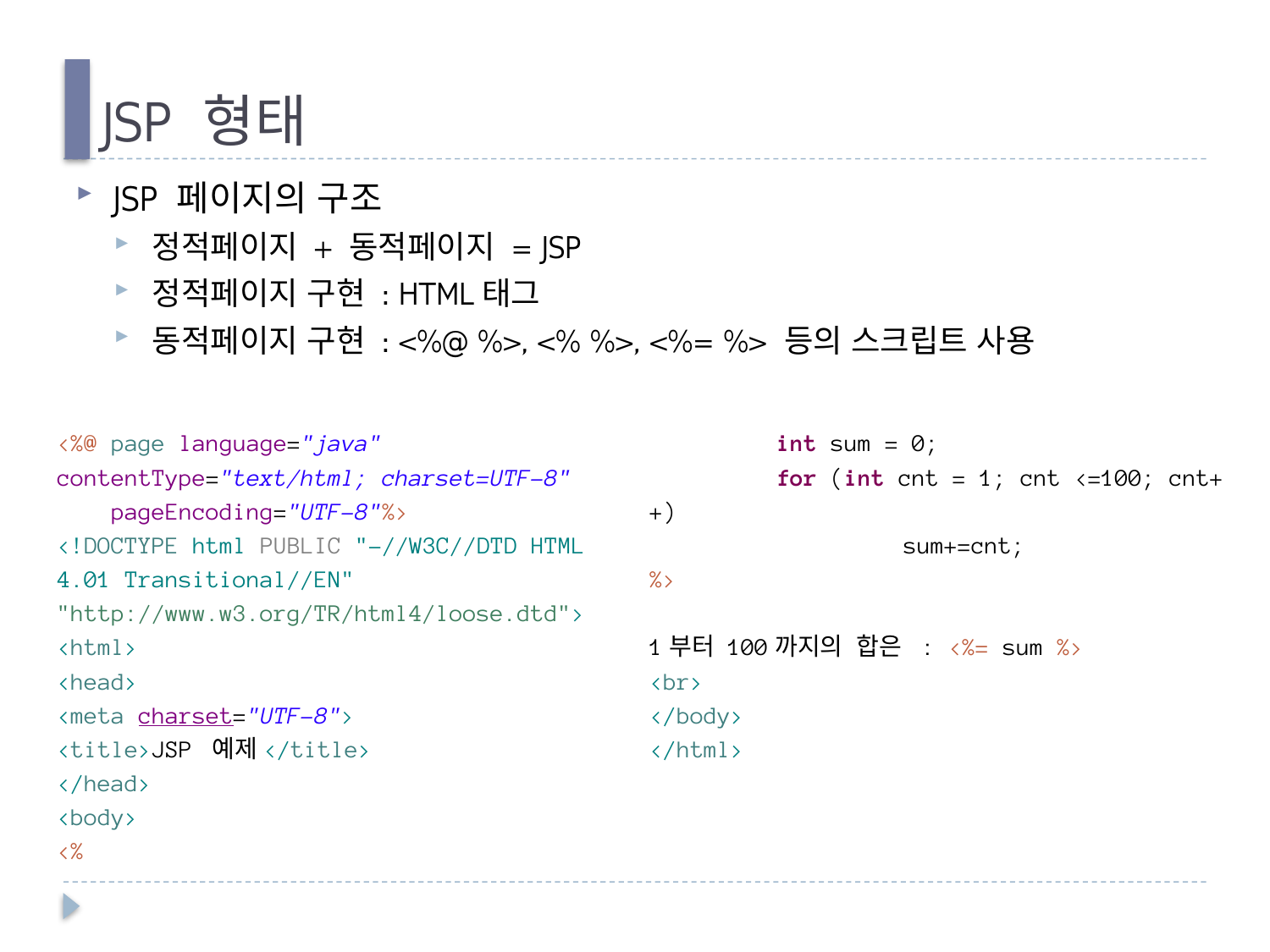

# JSP 형태
JSP 페이지의 구조
정적페이지 + 동적페이지 = JSP
정적페이지 구현 : HTML태그
동적페이지 구현 : <%@ %>, <% %>, <%= %> 등의 스크립트 사용
<%@ page language="java" contentType="text/html; charset=UTF-8"
    pageEncoding="UTF-8"%>
<!DOCTYPE html PUBLIC "-//W3C//DTD HTML 4.01 Transitional//EN" "http://www.w3.org/TR/html4/loose.dtd">
<html>
<head>
<meta charset="UTF-8">
<title>JSP 예제</title>
</head>
<body>
<%
	int sum = 0;
	for (int cnt = 1; cnt <=100; cnt++)
		sum+=cnt;
%>

1부터 100까지의 합은 : <%= sum %>
<br>
</body>
</html>